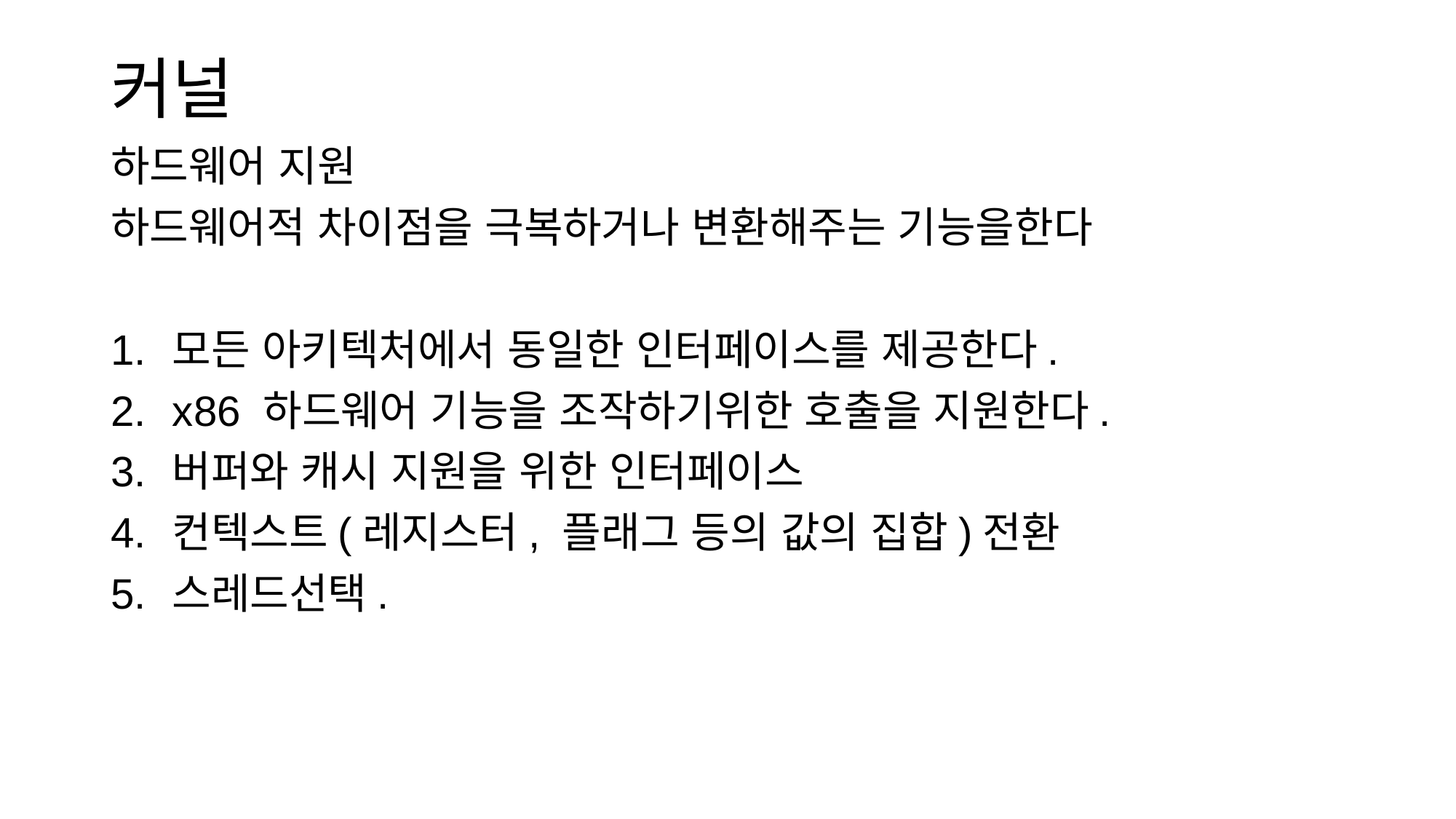

# 커널
하드웨어 지원
하드웨어적 차이점을 극복하거나 변환해주는 기능을한다

모든 아키텍처에서 동일한 인터페이스를 제공한다.
x86 하드웨어 기능을 조작하기위한 호출을 지원한다.
버퍼와 캐시 지원을 위한 인터페이스
컨텍스트(레지스터, 플래그 등의 값의 집합)전환
스레드선택.